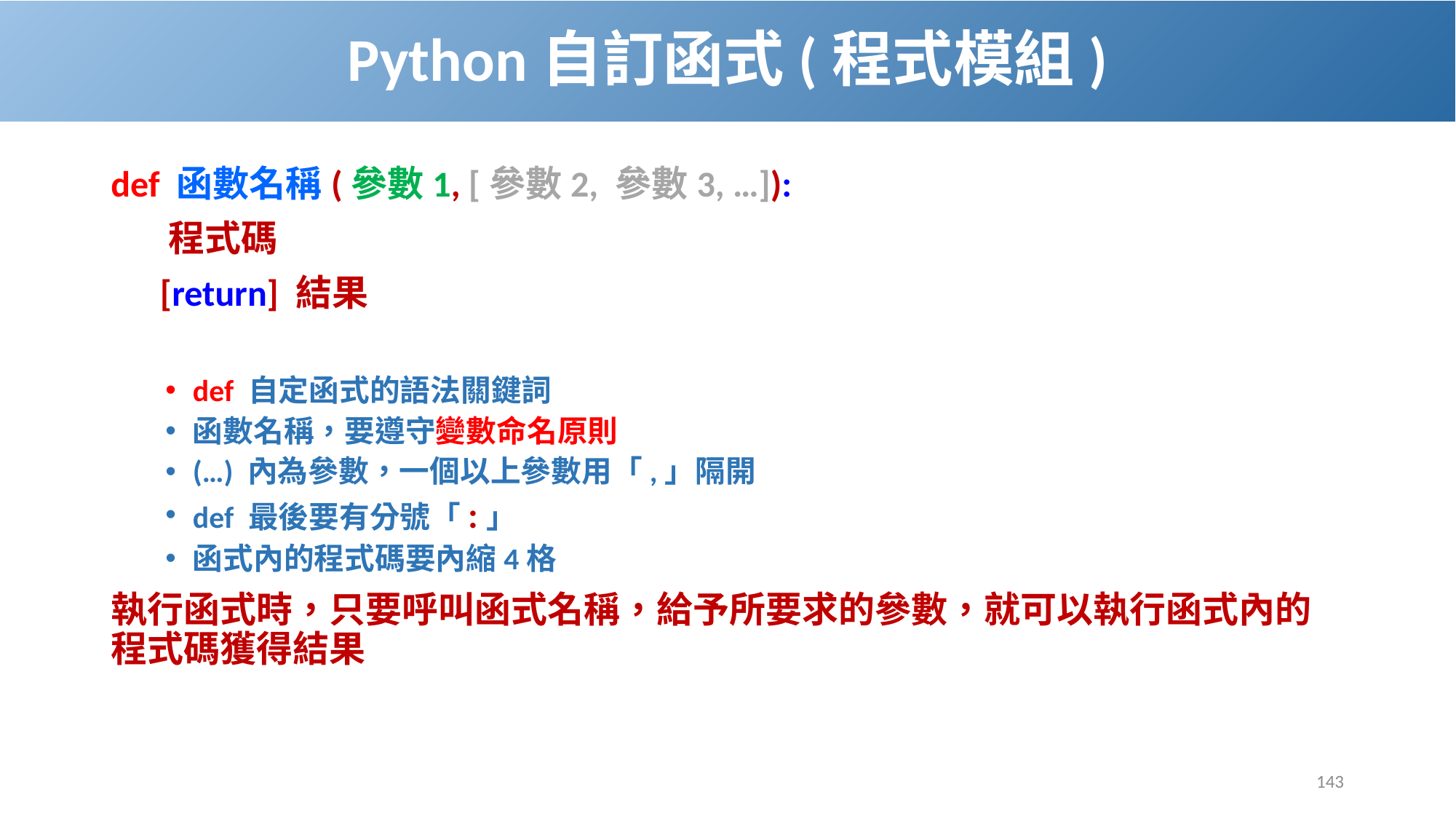

# Python自訂函式(程式模組)
def 函數名稱(參數1, [參數2, 參數3, …]):
      程式碼
      [return] 結果

def 自定函式的語法關鍵詞
函數名稱，要遵守變數命名原則
(…) 內為參數，一個以上參數用「,」隔開
def 最後要有分號「:」
函式內的程式碼要內縮4格
執行函式時，只要呼叫函式名稱，給予所要求的參數，就可以執行函式內的程式碼獲得結果

143